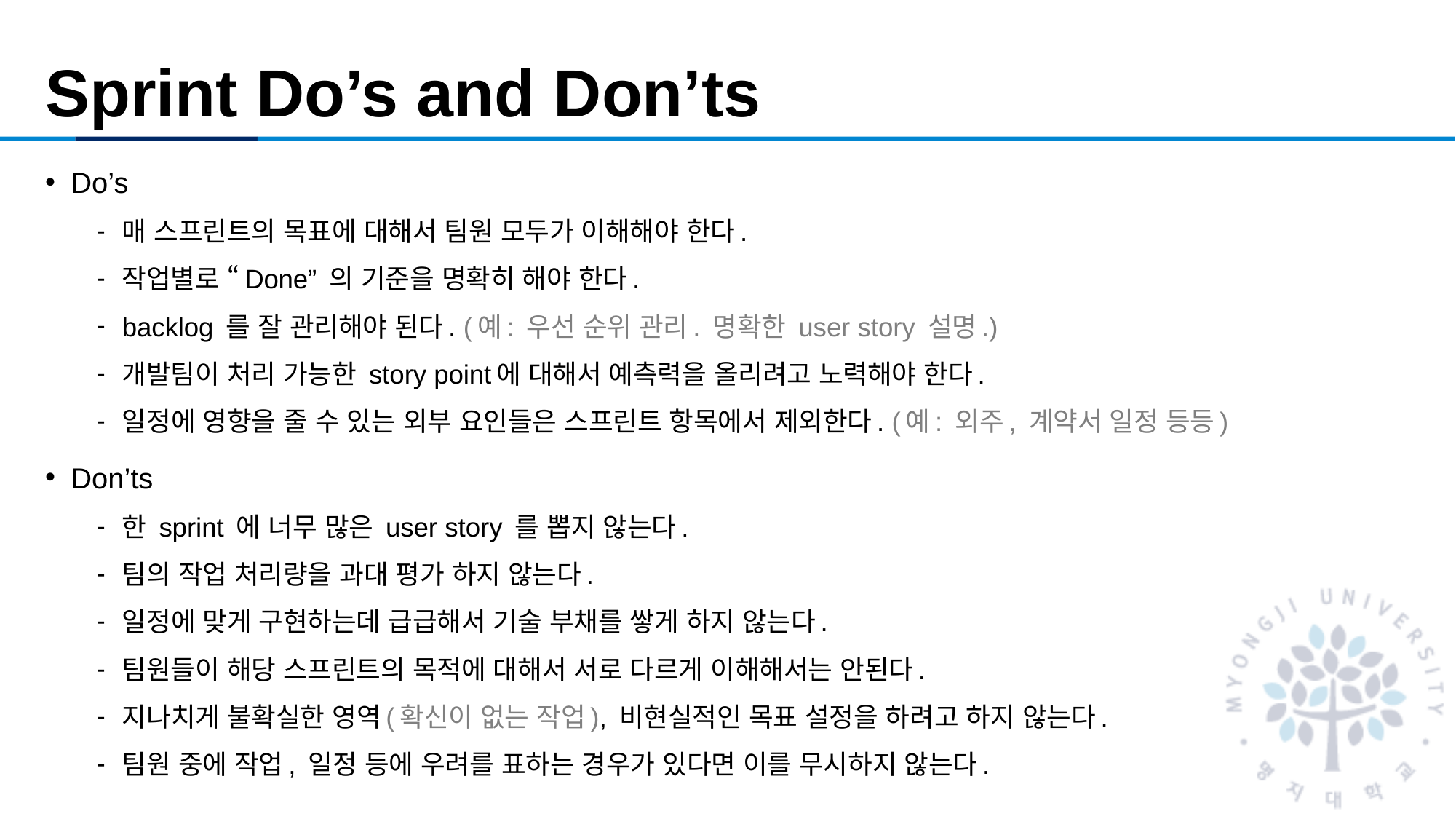

# Sprint Do’s and Don’ts
Do’s
매 스프린트의 목표에 대해서 팀원 모두가 이해해야 한다.
작업별로 “Done” 의 기준을 명확히 해야 한다.
backlog 를 잘 관리해야 된다. (예: 우선 순위 관리. 명확한 user story 설명.)
개발팀이 처리 가능한 story point에 대해서 예측력을 올리려고 노력해야 한다.
일정에 영향을 줄 수 있는 외부 요인들은 스프린트 항목에서 제외한다. (예: 외주, 계약서 일정 등등)
Don’ts
한 sprint 에 너무 많은 user story 를 뽑지 않는다.
팀의 작업 처리량을 과대 평가 하지 않는다.
일정에 맞게 구현하는데 급급해서 기술 부채를 쌓게 하지 않는다.
팀원들이 해당 스프린트의 목적에 대해서 서로 다르게 이해해서는 안된다.
지나치게 불확실한 영역(확신이 없는 작업), 비현실적인 목표 설정을 하려고 하지 않는다.
팀원 중에 작업, 일정 등에 우려를 표하는 경우가 있다면 이를 무시하지 않는다.